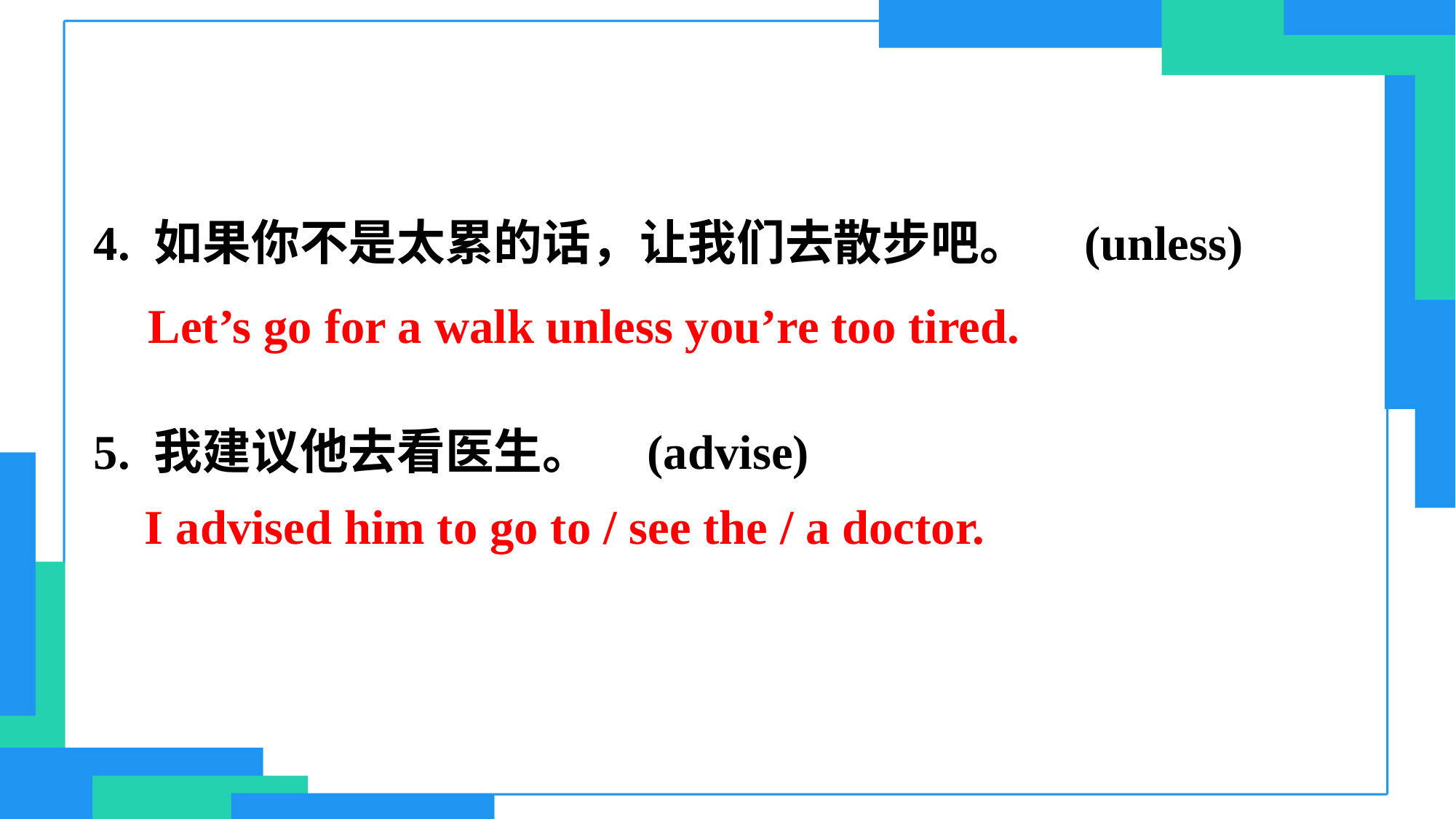

4. 如果你不是太累的话，让我们去散步吧。    (unless)

5. 我建议他去看医生。    (advise)
Let’s go for a walk unless you’re too tired.
I advised him to go to / see the / a doctor.